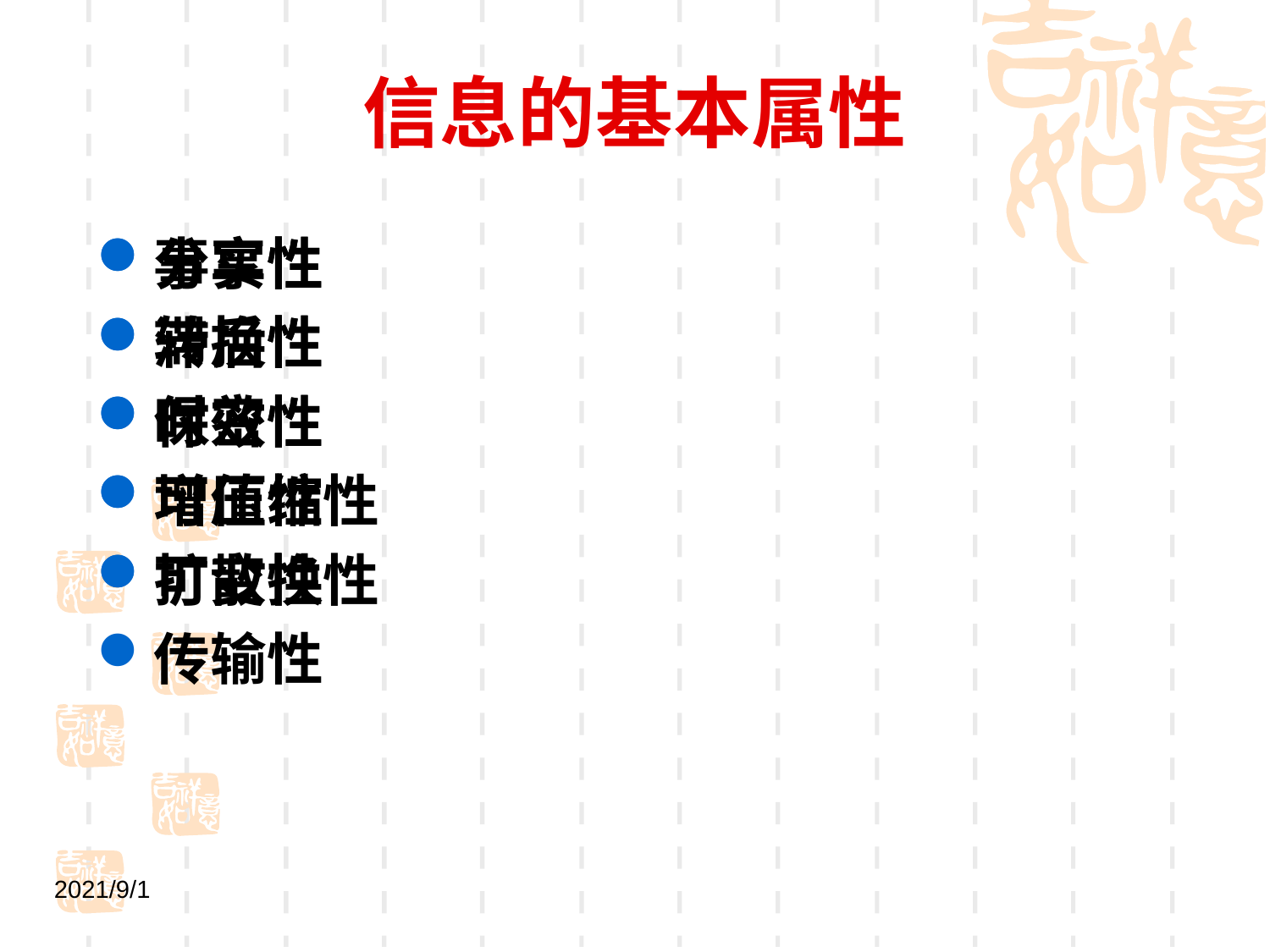

# 信息的基本属性
事实性
滞后性
时效性
可压缩性
扩散性
传输性
分享性
转换性
保密性
增值性
可变换性

2021/9/1